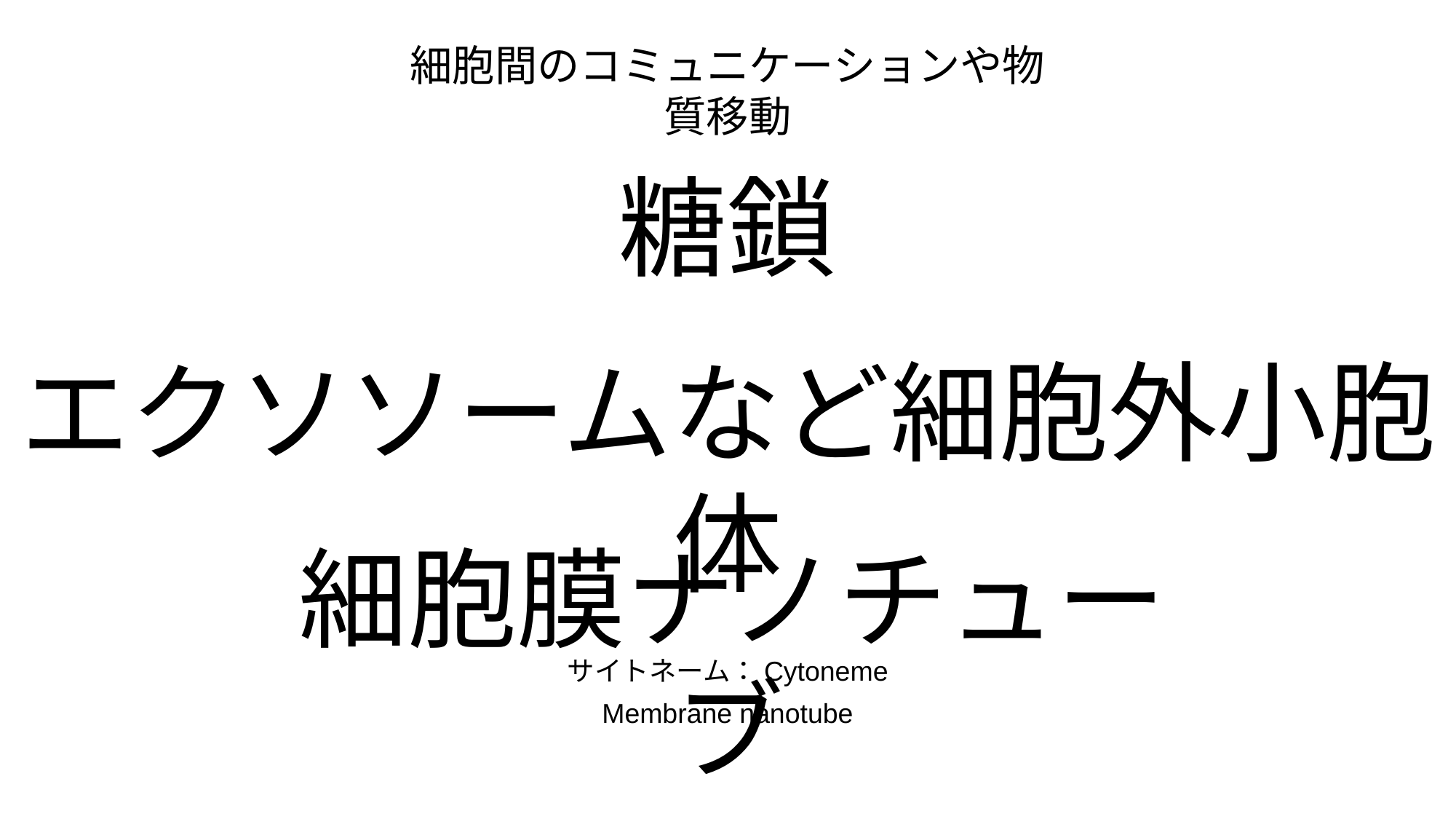

細胞間のコミュニケーションや物質移動
糖鎖
エクソソームなど細胞外小胞体
細胞膜ナノチューブ
サイトネーム：Cytoneme
Membrane nanotube